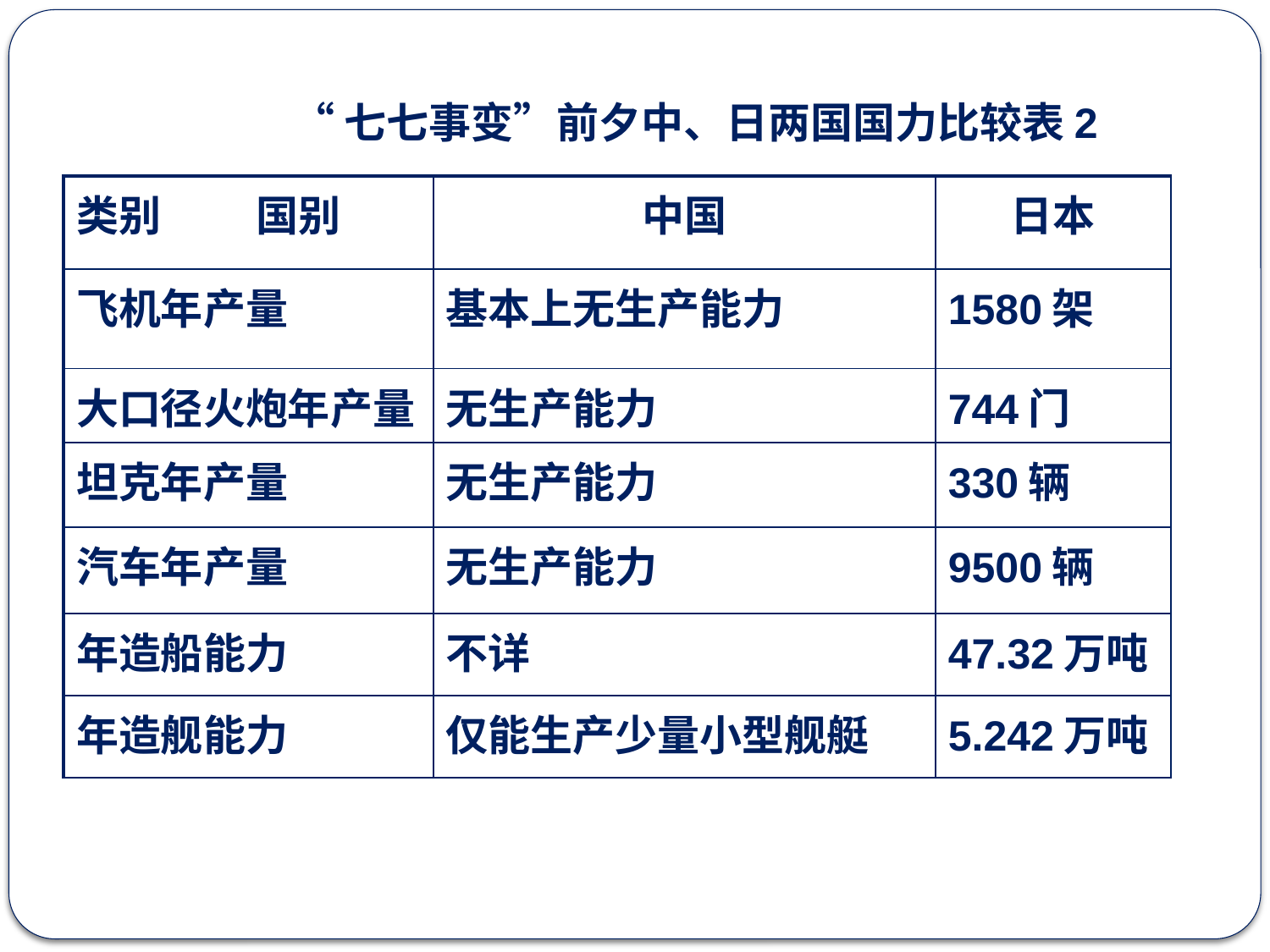

“七七事变”前夕中、日两国国力比较表2
| 类别 国别 | 中国 | 日本 |
| --- | --- | --- |
| 飞机年产量 | 基本上无生产能力 | 1580架 |
| 大口径火炮年产量 | 无生产能力 | 744门 |
| 坦克年产量 | 无生产能力 | 330辆 |
| 汽车年产量 | 无生产能力 | 9500辆 |
| 年造船能力 | 不详 | 47.32万吨 |
| 年造舰能力 | 仅能生产少量小型舰艇 | 5.242万吨 |